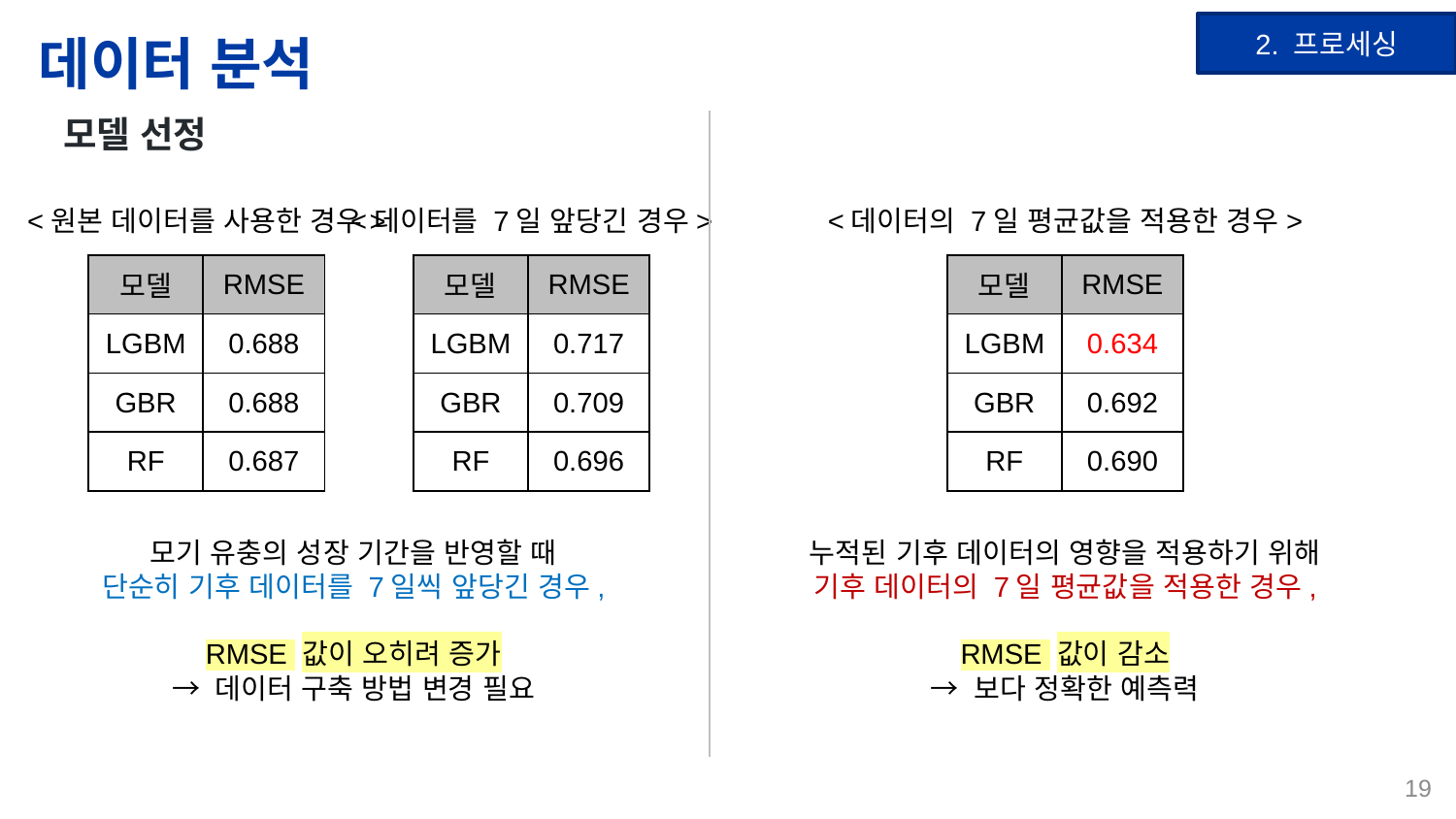

# 데이터 분석
2. 프로세싱
모델 선정
<데이터의 7일 평균값을 적용한 경우>
<원본 데이터를 사용한 경우>
<데이터를 7일 앞당긴 경우>
| 모델 | RMSE |
| --- | --- |
| LGBM | 0.688 |
| GBR | 0.688 |
| RF | 0.687 |
| 모델 | RMSE |
| --- | --- |
| LGBM | 0.717 |
| GBR | 0.709 |
| RF | 0.696 |
| 모델 | RMSE |
| --- | --- |
| LGBM | 0.634 |
| GBR | 0.692 |
| RF | 0.690 |
누적된 기후 데이터의 영향을 적용하기 위해
기후 데이터의 7일 평균값을 적용한 경우,

RMSE 값이 감소
→ 보다 정확한 예측력
모기 유충의 성장 기간을 반영할 때
단순히 기후 데이터를 7일씩 앞당긴 경우,

RMSE 값이 오히려 증가
→ 데이터 구축 방법 변경 필요
19